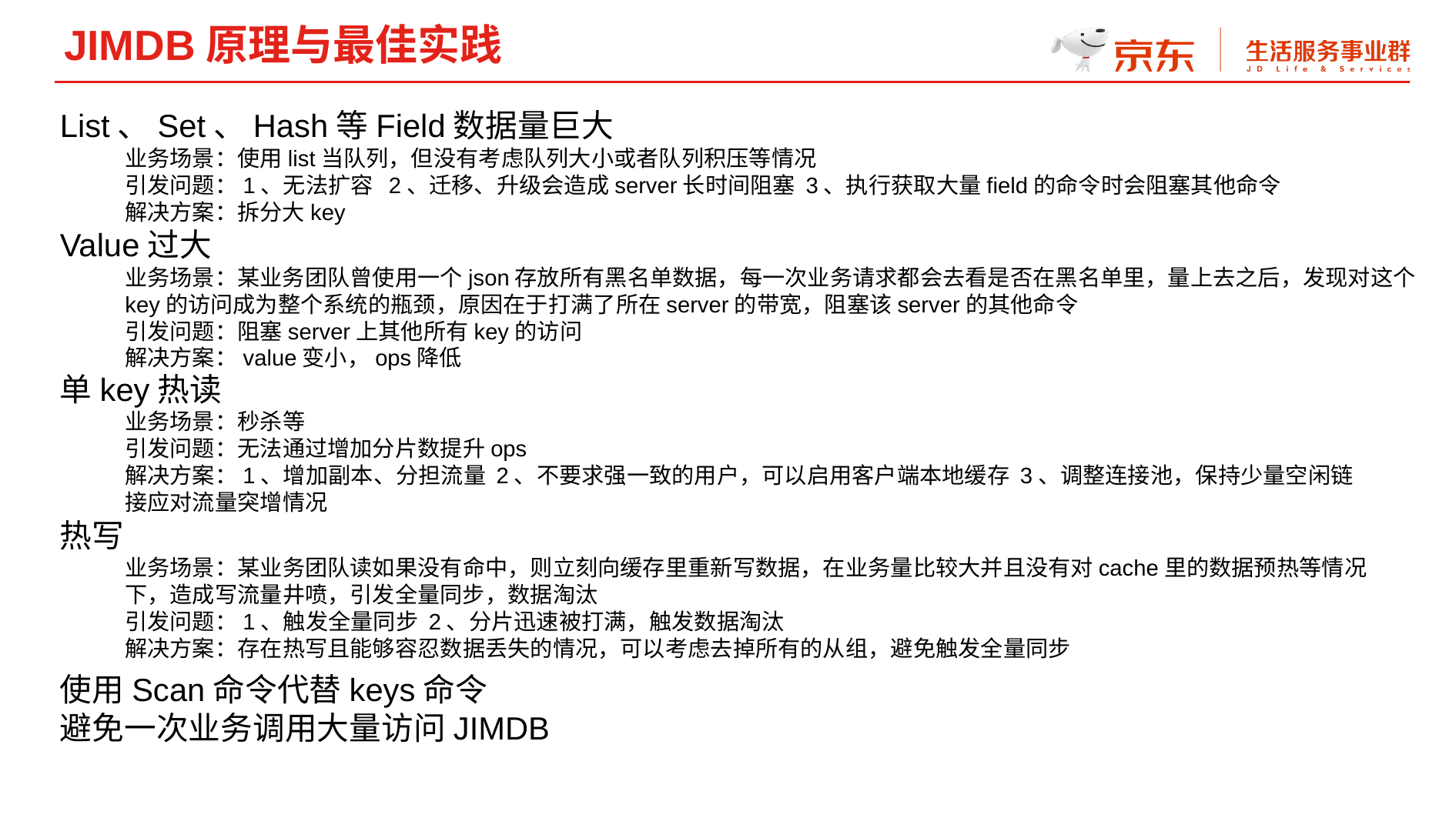

JIMDB原理与最佳实践
List、Set、Hash等Field数据量巨大
业务场景：使用list当队列，但没有考虑队列大小或者队列积压等情况
引发问题：1、无法扩容  2、迁移、升级会造成server长时间阻塞 3、执行获取大量field的命令时会阻塞其他命令
解决方案：拆分大key
Value过大
业务场景：某业务团队曾使用一个json存放所有黑名单数据，每一次业务请求都会去看是否在黑名单里，量上去之后，发现对这个key的访问成为整个系统的瓶颈，原因在于打满了所在server的带宽，阻塞该server的其他命令
引发问题：阻塞server上其他所有key的访问
解决方案：value变小，ops降低
单key热读
业务场景：秒杀等
引发问题：无法通过增加分片数提升ops
解决方案：1、增加副本、分担流量 2、不要求强一致的用户，可以启用客户端本地缓存 3、调整连接池，保持少量空闲链接应对流量突增情况
热写
业务场景：某业务团队读如果没有命中，则立刻向缓存里重新写数据，在业务量比较大并且没有对cache里的数据预热等情况下，造成写流量井喷，引发全量同步，数据淘汰
引发问题：1、触发全量同步 2、分片迅速被打满，触发数据淘汰
解决方案：存在热写且能够容忍数据丢失的情况，可以考虑去掉所有的从组，避免触发全量同步
使用Scan命令代替keys命令
避免一次业务调用大量访问JIMDB